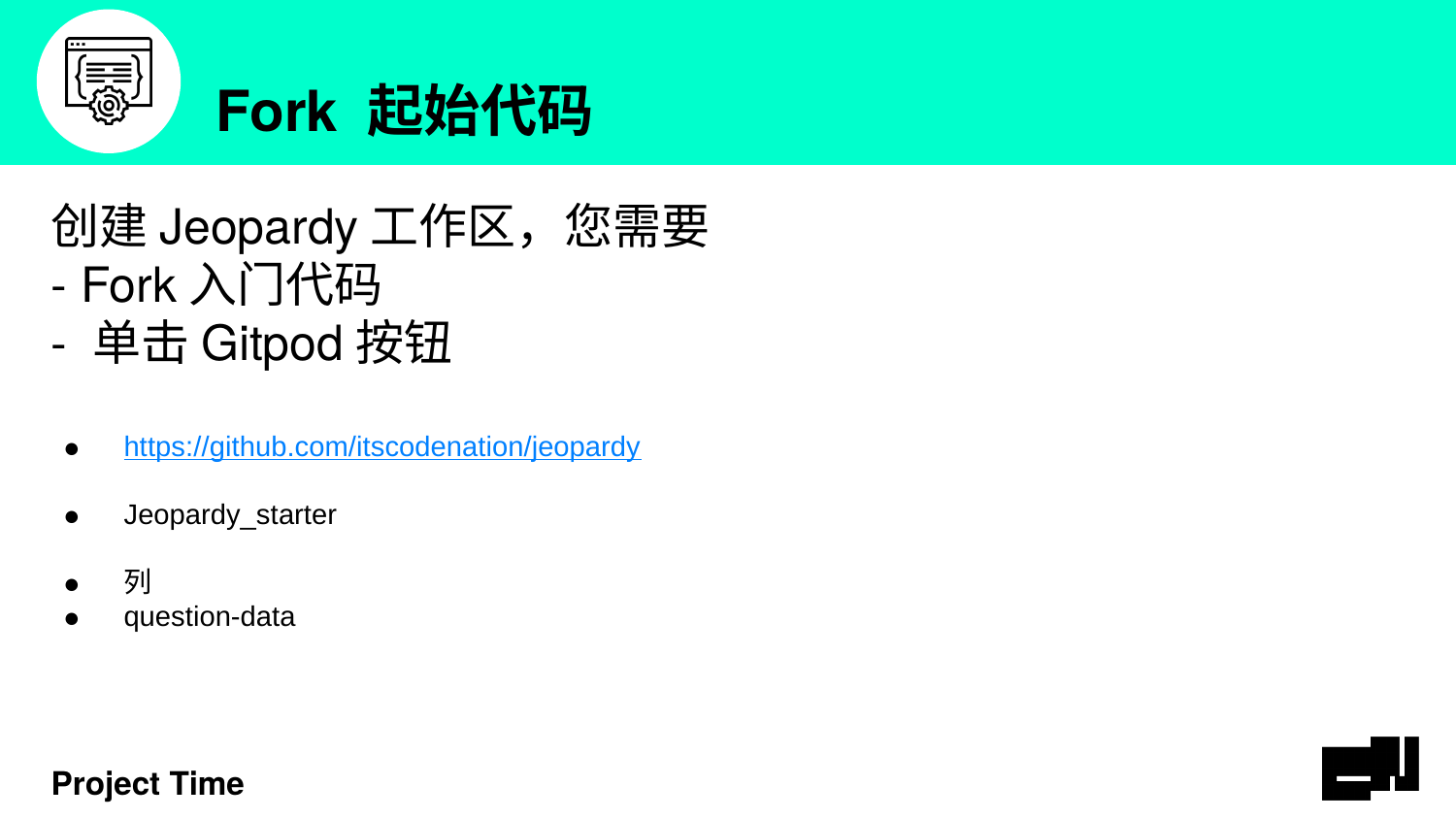

Fork 起始代码
创建Jeopardy工作区，您需要
- Fork入门代码
- 单击Gitpod按钮

https://github.com/itscodenation/jeopardy

Jeopardy_starter

列
question-data